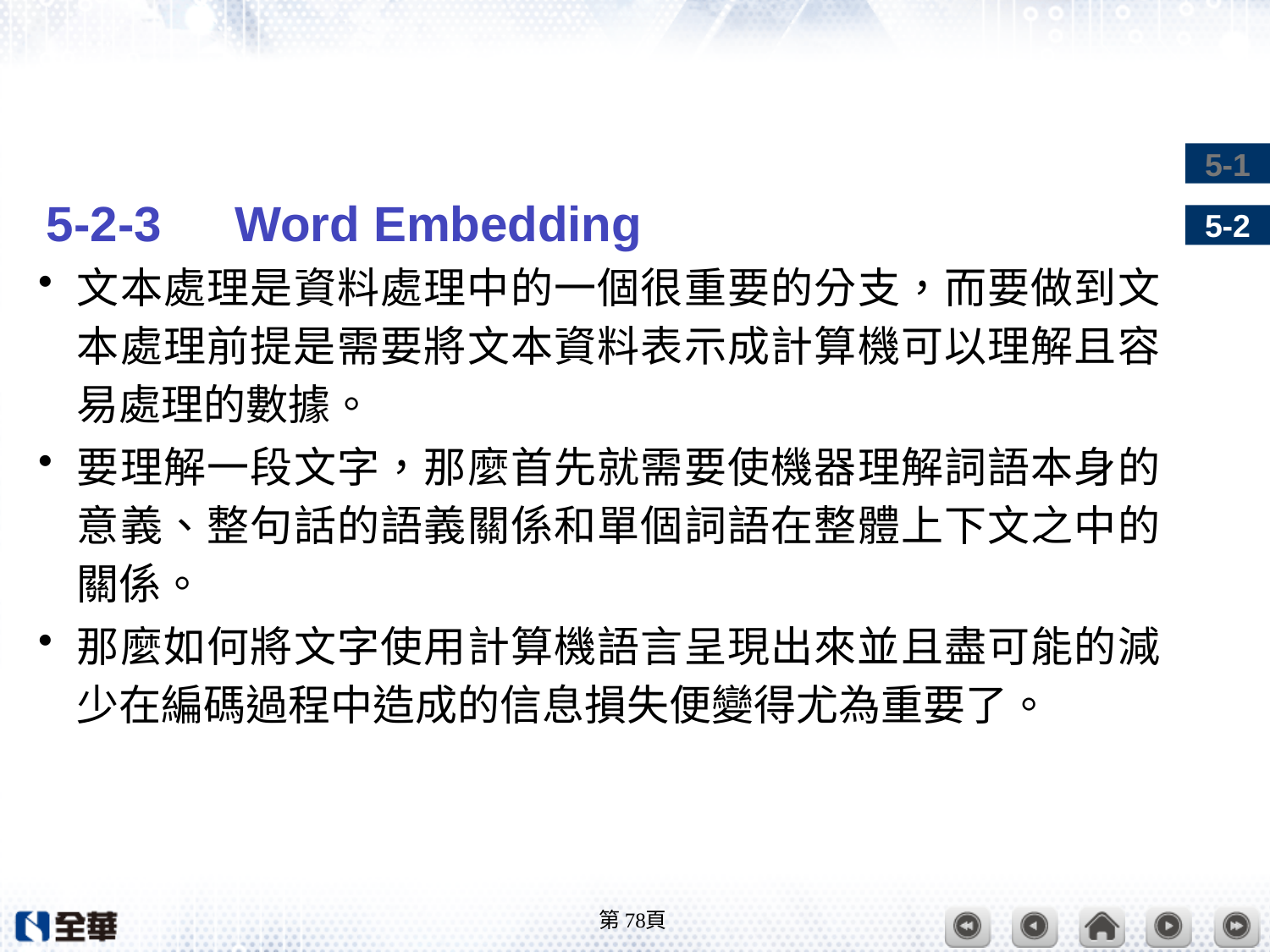

#
5-2-3　Word Embedding
文本處理是資料處理中的一個很重要的分支，而要做到文本處理前提是需要將文本資料表示成計算機可以理解且容易處理的數據。
要理解一段文字，那麼首先就需要使機器理解詞語本身的意義、整句話的語義關係和單個詞語在整體上下文之中的關係。
那麼如何將文字使用計算機語言呈現出來並且盡可能的減少在編碼過程中造成的信息損失便變得尤為重要了。